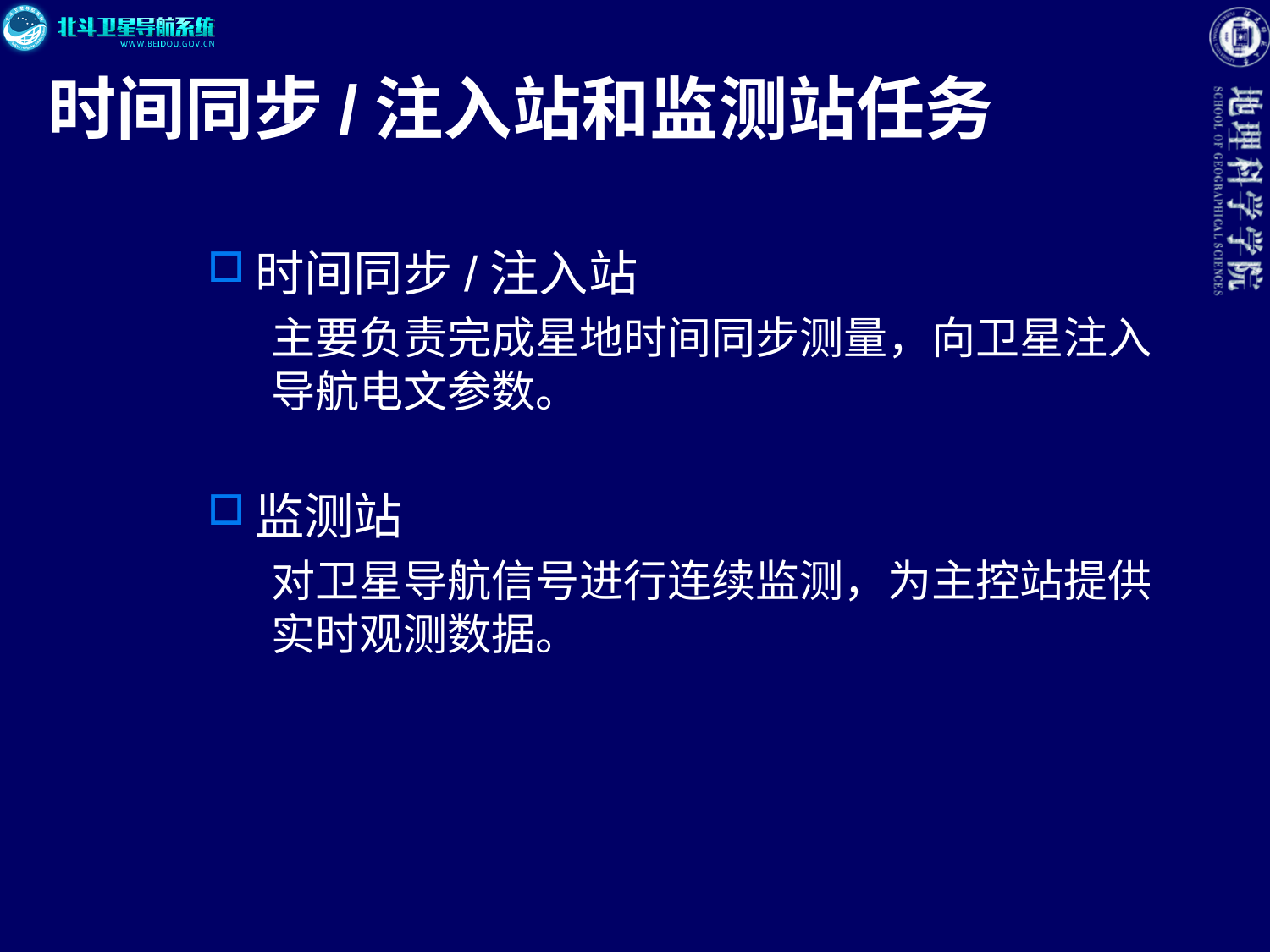

# 时间同步/注入站和监测站任务
时间同步/注入站
主要负责完成星地时间同步测量，向卫星注入导航电文参数。
监测站
对卫星导航信号进行连续监测，为主控站提供实时观测数据。